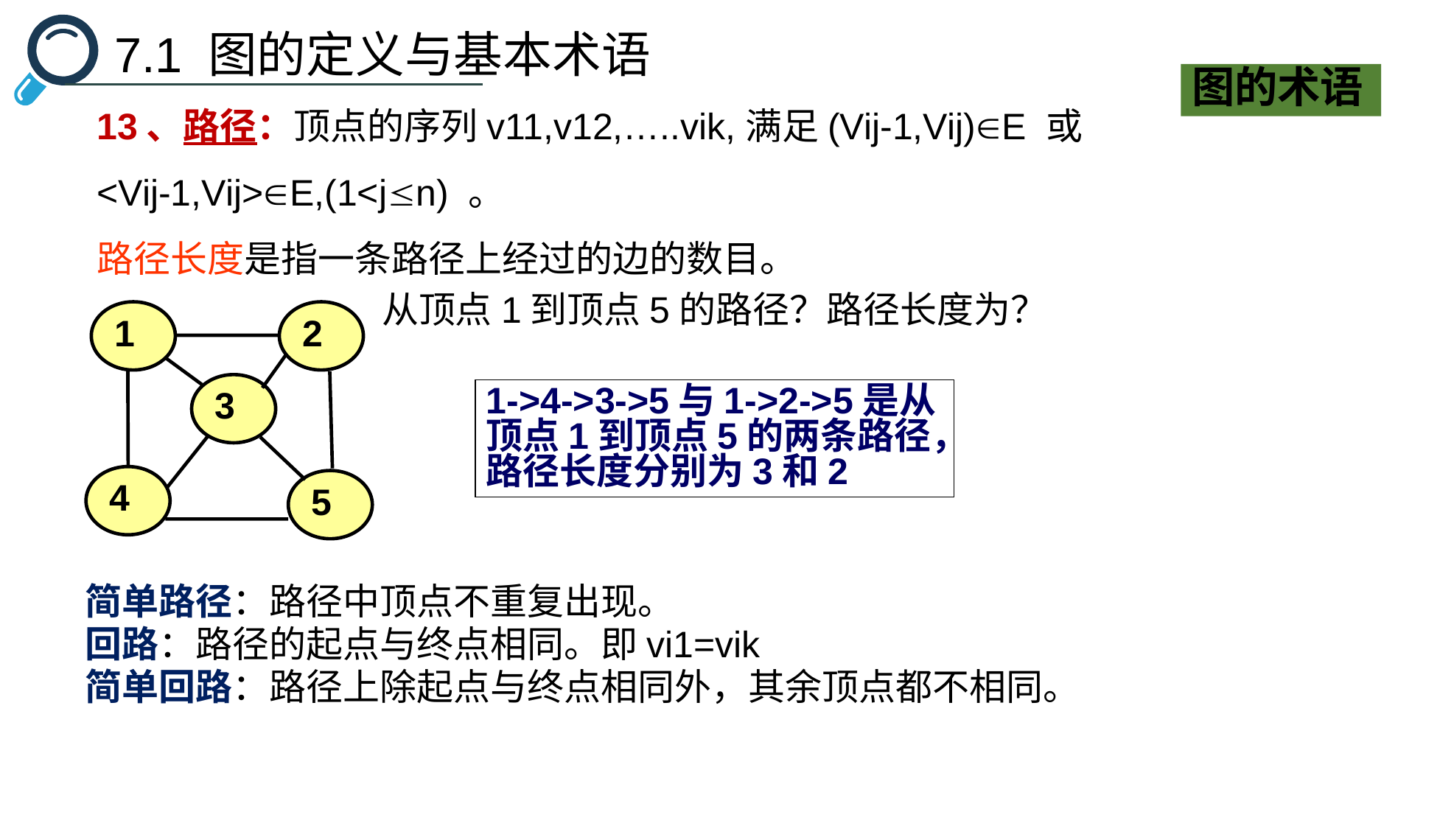

7.1 图的定义与基本术语
图的术语
13、路径：顶点的序列v11,v12,…..vik,满足(Vij-1,Vij)∈E 或 <Vij-1,Vij>∈E,(1<j≤n) 。
路径长度是指一条路径上经过的边的数目。

从顶点1到顶点5的路径？路径长度为？
1
2

3

4
5

1->4->3->5与1->2->5是从顶点1到顶点5的两条路径，路径长度分别为3和2
简单路径：路径中顶点不重复出现。
回路：路径的起点与终点相同。即vi1=vik
简单回路：路径上除起点与终点相同外，其余顶点都不相同。